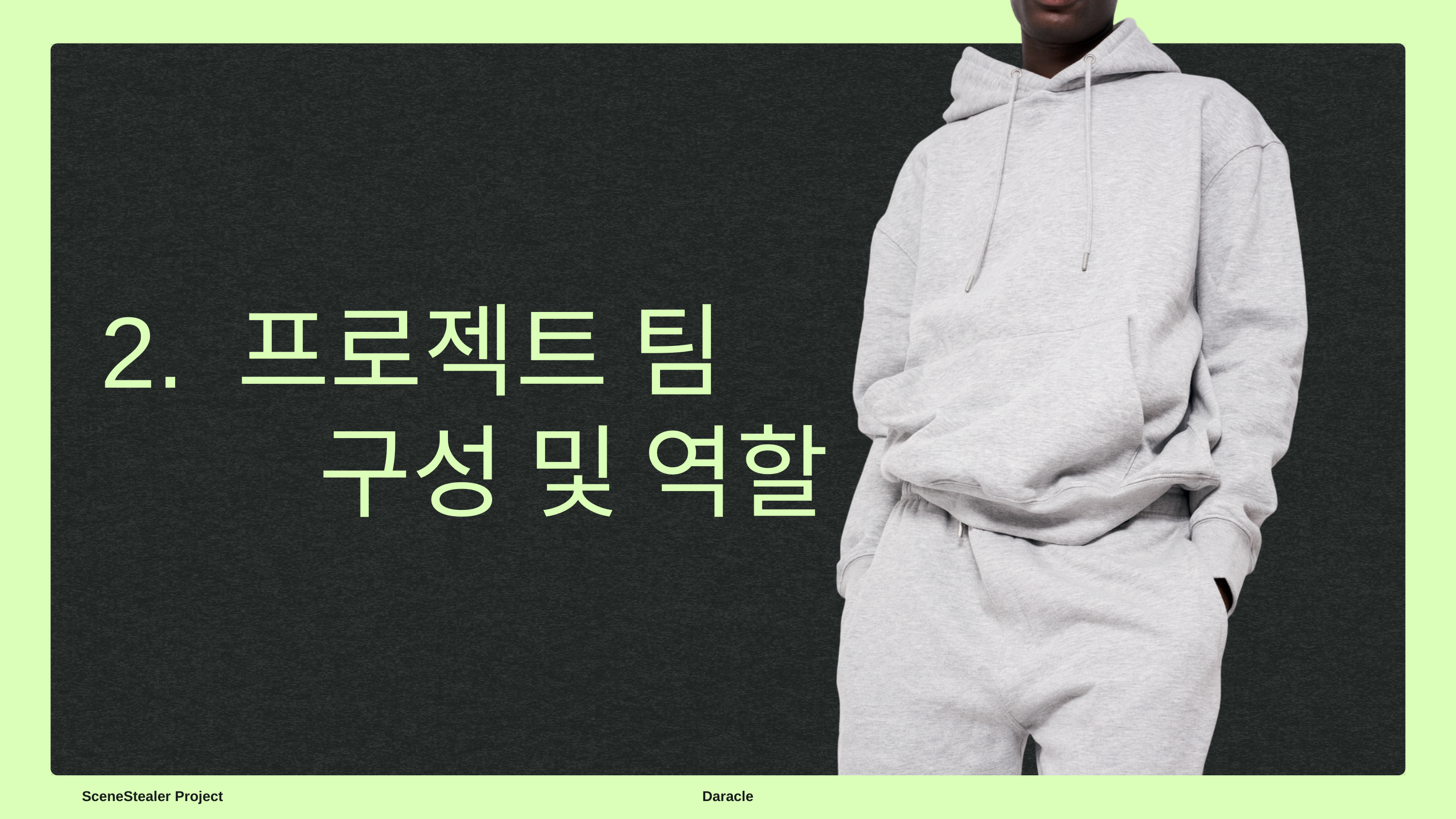

2. 프로젝트 팀
			구성 및 역할
SceneStealer Project
Daracle